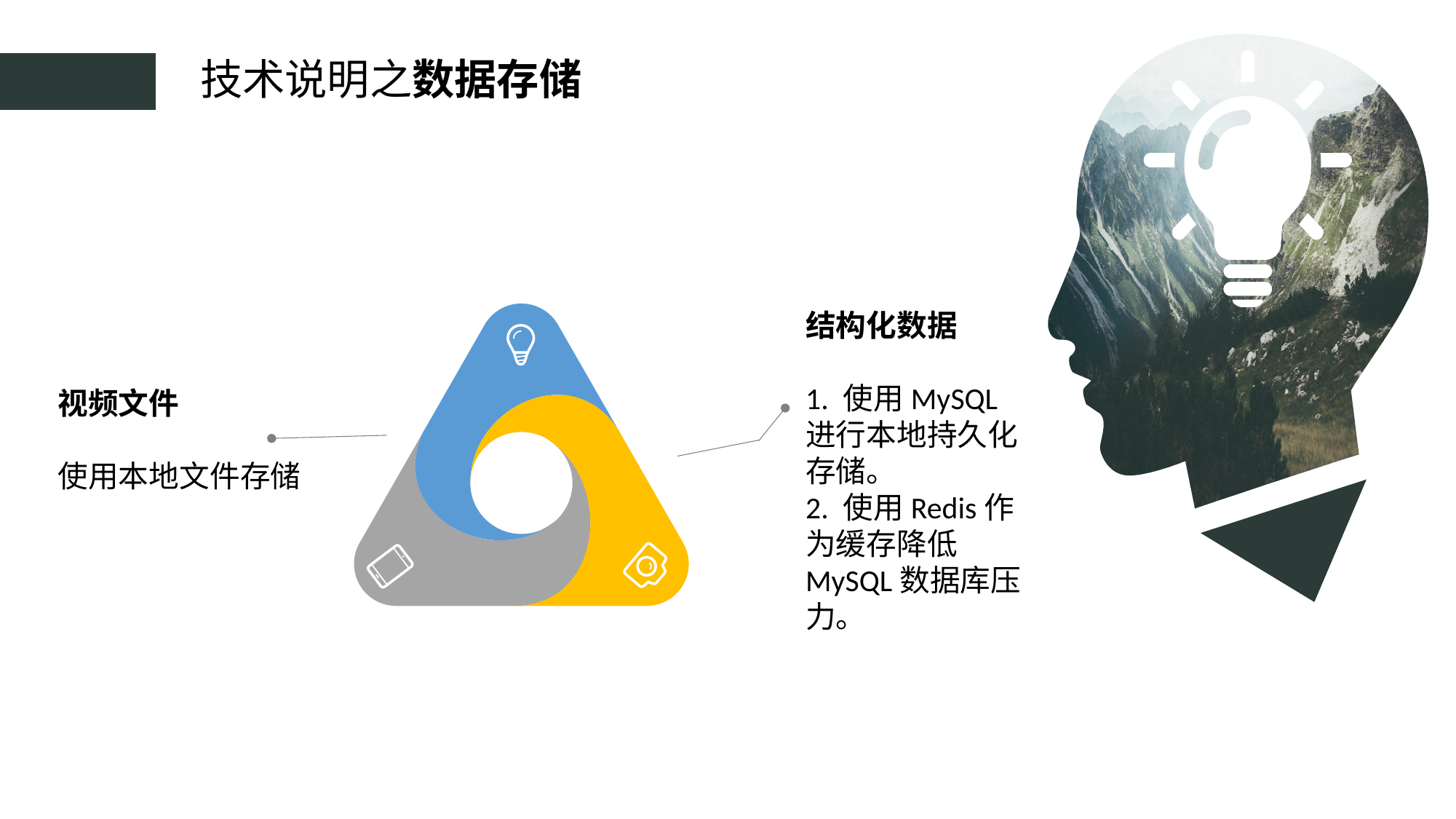

技术说明之数据存储

结构化数据

1. 使用MySQL进行本地持久化存储。
2. 使用Redis作为缓存降低MySQL数据库压力。

视频文件

使用本地文件存储